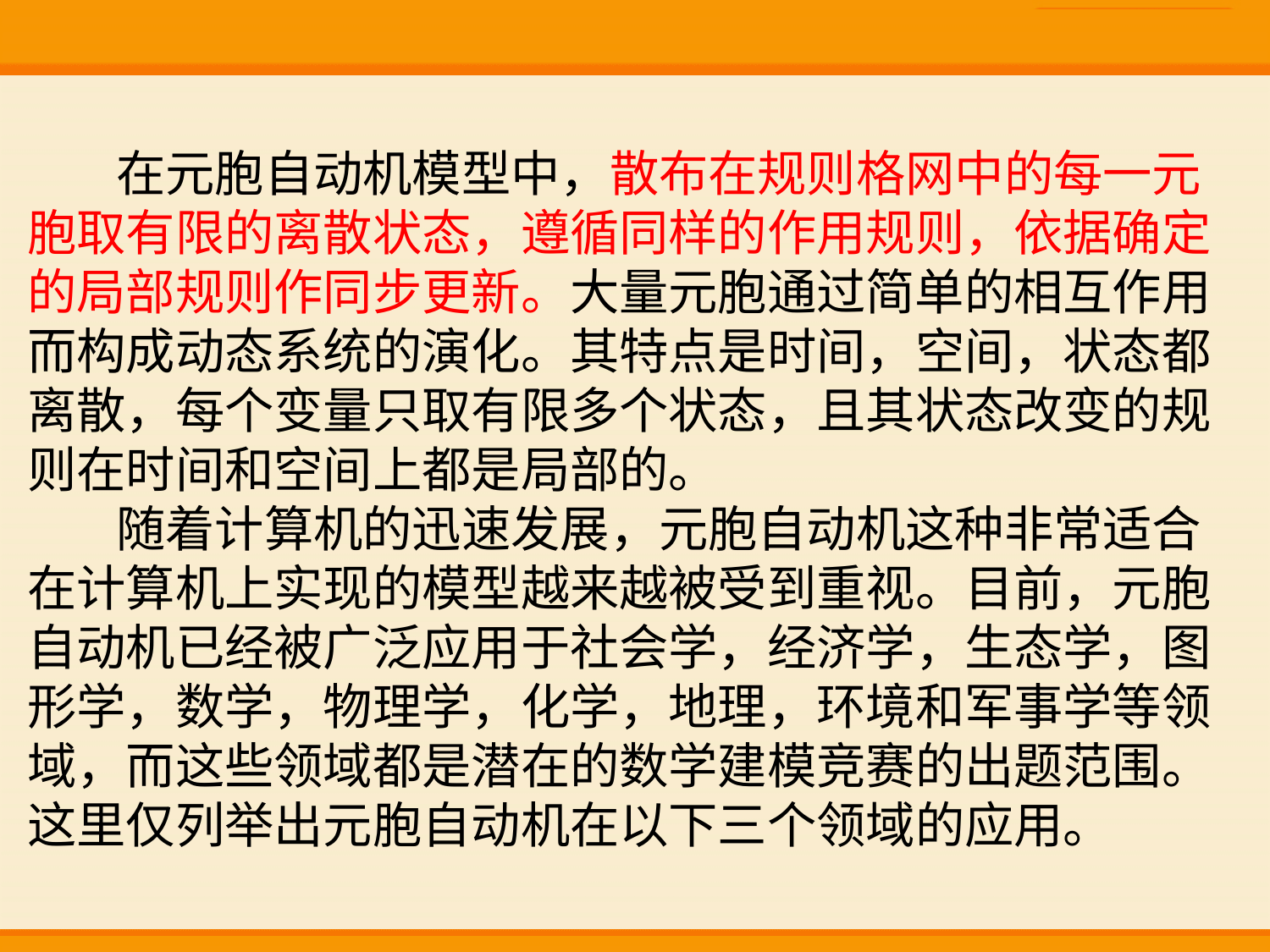

在元胞自动机模型中，散布在规则格网中的每一元胞取有限的离散状态，遵循同样的作用规则，依据确定的局部规则作同步更新。大量元胞通过简单的相互作用而构成动态系统的演化。其特点是时间，空间，状态都离散，每个变量只取有限多个状态，且其状态改变的规则在时间和空间上都是局部的。
       随着计算机的迅速发展，元胞自动机这种非常适合在计算机上实现的模型越来越被受到重视。目前，元胞自动机已经被广泛应用于社会学，经济学，生态学，图形学，数学，物理学，化学，地理，环境和军事学等领域，而这些领域都是潜在的数学建模竞赛的出题范围。这里仅列举出元胞自动机在以下三个领域的应用。